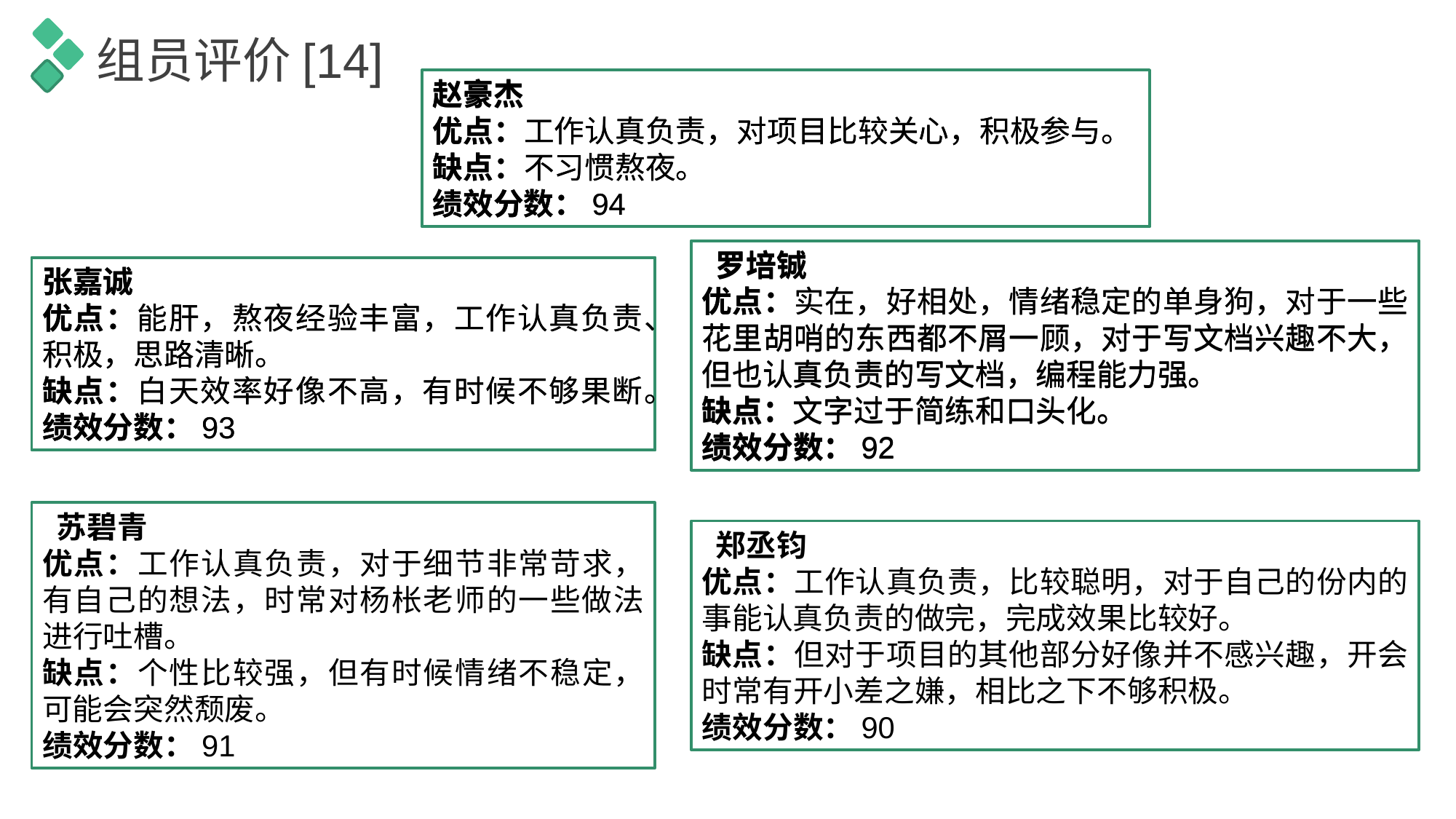

组员评价[14]

赵豪杰
优点：工作认真负责，对项目比较关心，积极参与。
缺点：不习惯熬夜。
绩效分数：94
赵豪杰
优点：工作认真负责，对项目比较关心，积极参与。
缺点：不习惯熬夜。
绩效分数：94
 罗培铖
优点：实在，好相处，情绪稳定的单身狗，对于一些花里胡哨的东西都不屑一顾，对于写文档兴趣不大，但也认真负责的写文档，编程能力强。
缺点：文字过于简练和口头化。
绩效分数：92
 罗培铖
优点：实在，好相处，情绪稳定的单身狗，对于一些花里胡哨的东西都不屑一顾，对于写文档兴趣不大，但也认真负责的写文档，编程能力强。
缺点：文字过于简练和口头化。
绩效分数：92
张嘉诚
优点：能肝，熬夜经验丰富，工作认真负责、积极，思路清晰。
缺点：白天效率好像不高，有时候不够果断。
绩效分数：93
张嘉诚
优点：能肝，熬夜经验丰富，工作认真负责、积极，思路清晰。
缺点：白天效率好像不高，有时候不够果断。
绩效分数：93
 苏碧青
优点：工作认真负责，对于细节非常苛求，有自己的想法，时常对杨枨老师的一些做法进行吐槽。
缺点：个性比较强，但有时候情绪不稳定，可能会突然颓废。
绩效分数：91
 郑丞钧
优点：工作认真负责，比较聪明，对于自己的份内的事能认真负责的做完，完成效果比较好。
缺点：但对于项目的其他部分好像并不感兴趣，开会时常有开小差之嫌，相比之下不够积极。
绩效分数：90